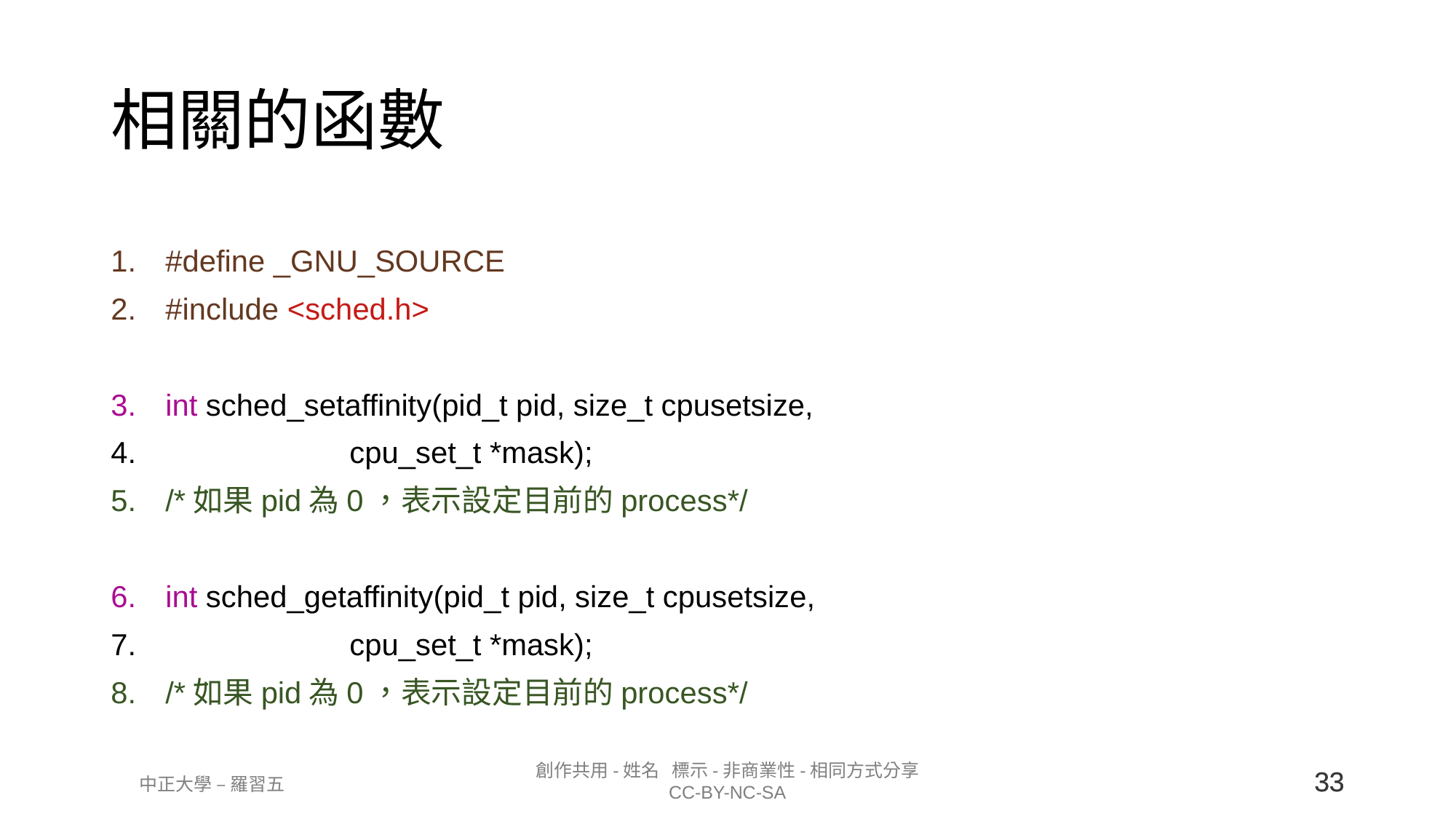

# 相關的函數
#define _GNU_SOURCE
#include <sched.h>

int sched_setaffinity(pid_t pid, size_t cpusetsize,
                      cpu_set_t *mask);
/*如果pid為0，表示設定目前的process*/

int sched_getaffinity(pid_t pid, size_t cpusetsize,
                      cpu_set_t *mask);
/*如果pid為0，表示設定目前的process*/